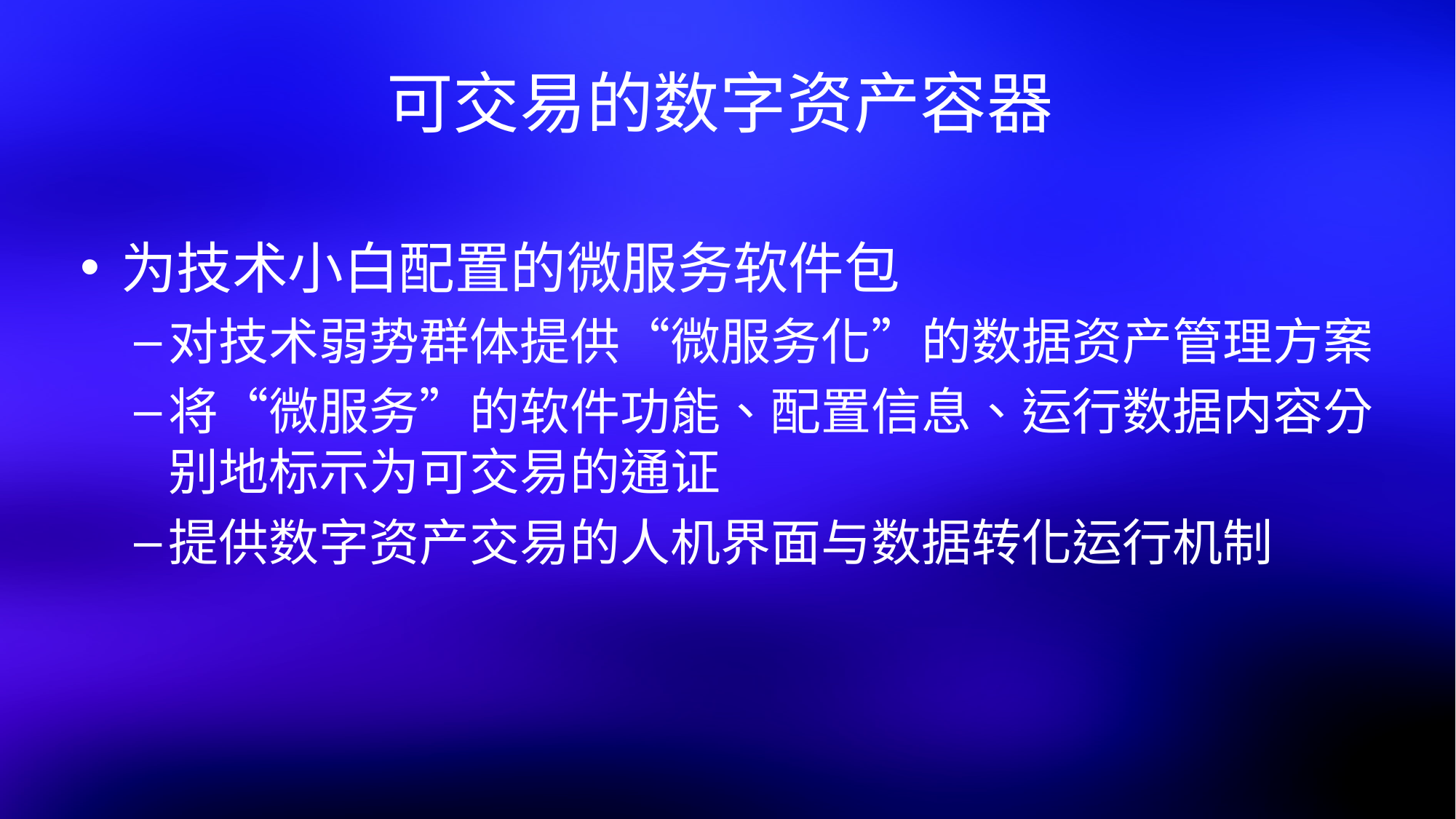

# 可交易的数字资产容器
为技术小白配置的微服务软件包
对技术弱势群体提供“微服务化”的数据资产管理方案
将“微服务”的软件功能、配置信息、运行数据内容分别地标示为可交易的通证
提供数字资产交易的人机界面与数据转化运行机制